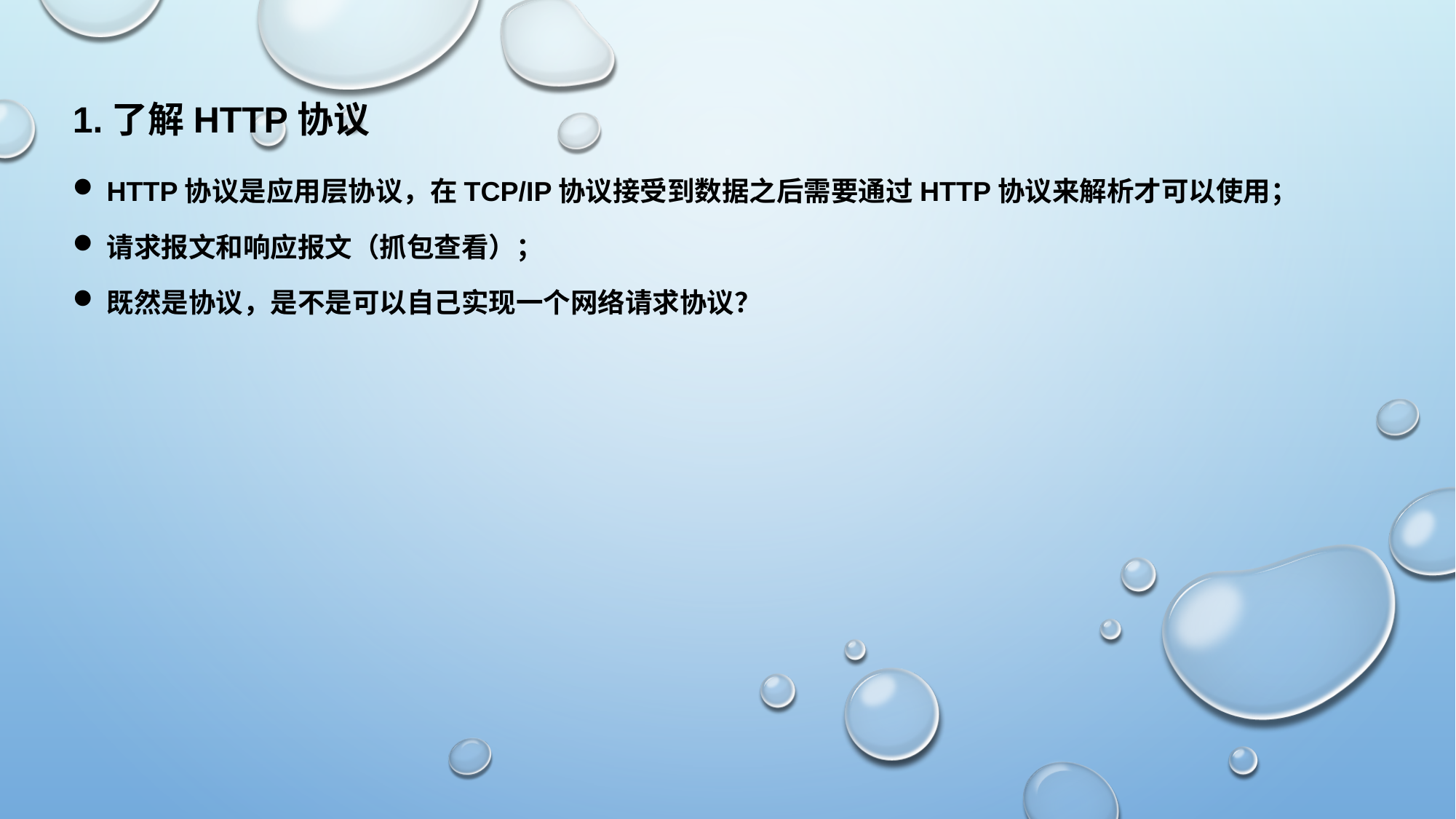

# 1.了解HTTP协议
HTTP协议是应用层协议，在TCP/IP协议接受到数据之后需要通过HTTP协议来解析才可以使用；
请求报文和响应报文（抓包查看）；
既然是协议，是不是可以自己实现一个网络请求协议？